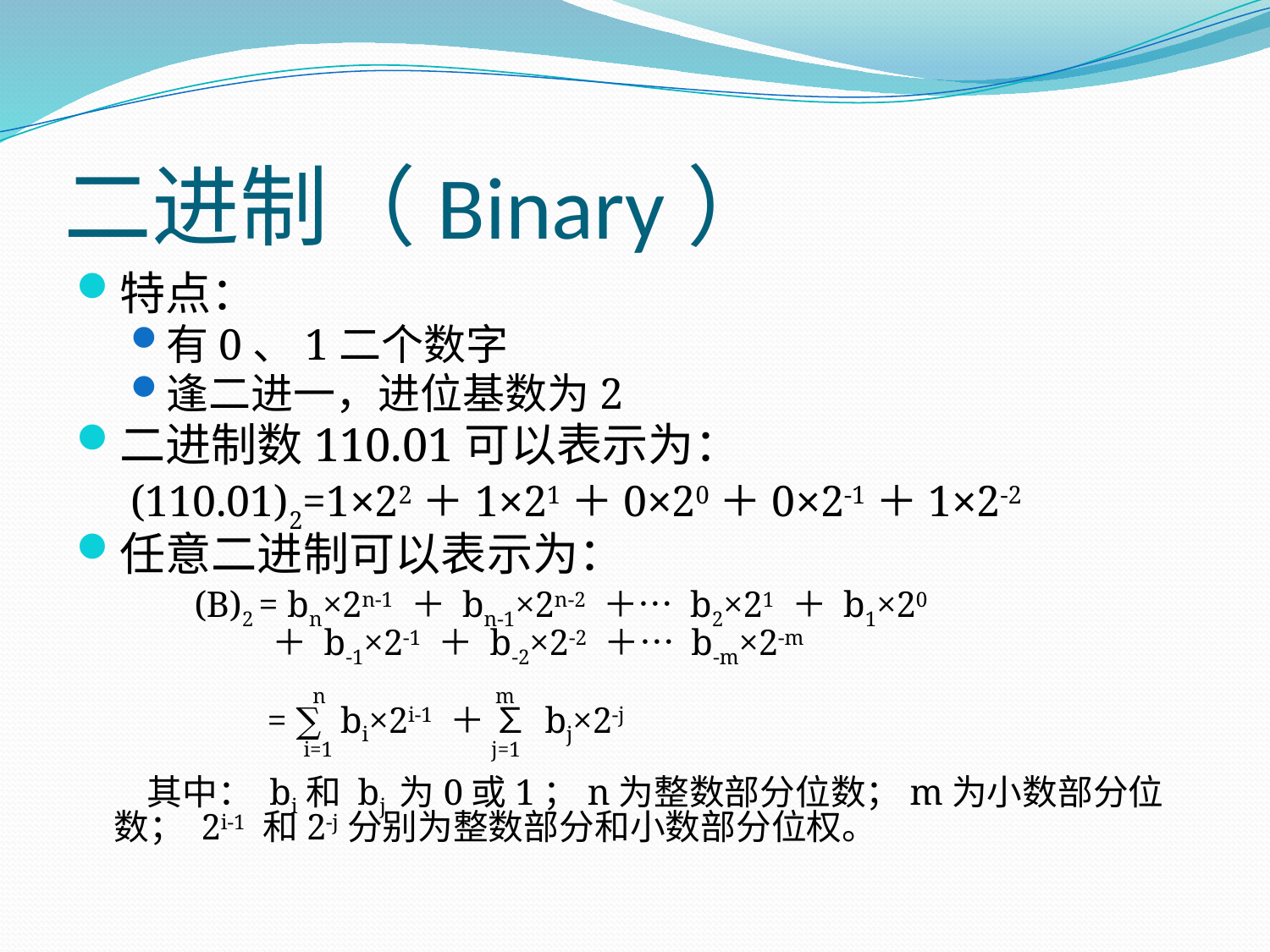

# 二进制（Binary）
特点：
有0、1二个数字
逢二进一，进位基数为2
二进制数110.01可以表示为：
(110.01)2=1×22＋1×21＋0×20＋0×2-1＋1×2-2
任意二进制可以表示为：
             (B)2 = bn×2n-1 ＋ bn-1×2n-2 ＋… b2×21 ＋ b1×20
                        ＋ b-1×2-1 ＋ b-2×2-2 ＋… b-m×2-m
                          n                                m
                     = ∑ bi×2i-1 ＋ ∑ bj×2-j
                         i=1                              j=1
        其中： bi和 bj 为0或1；n为整数部分位数；m为小数部分位数； 2i-1 和2-j分别为整数部分和小数部分位权。